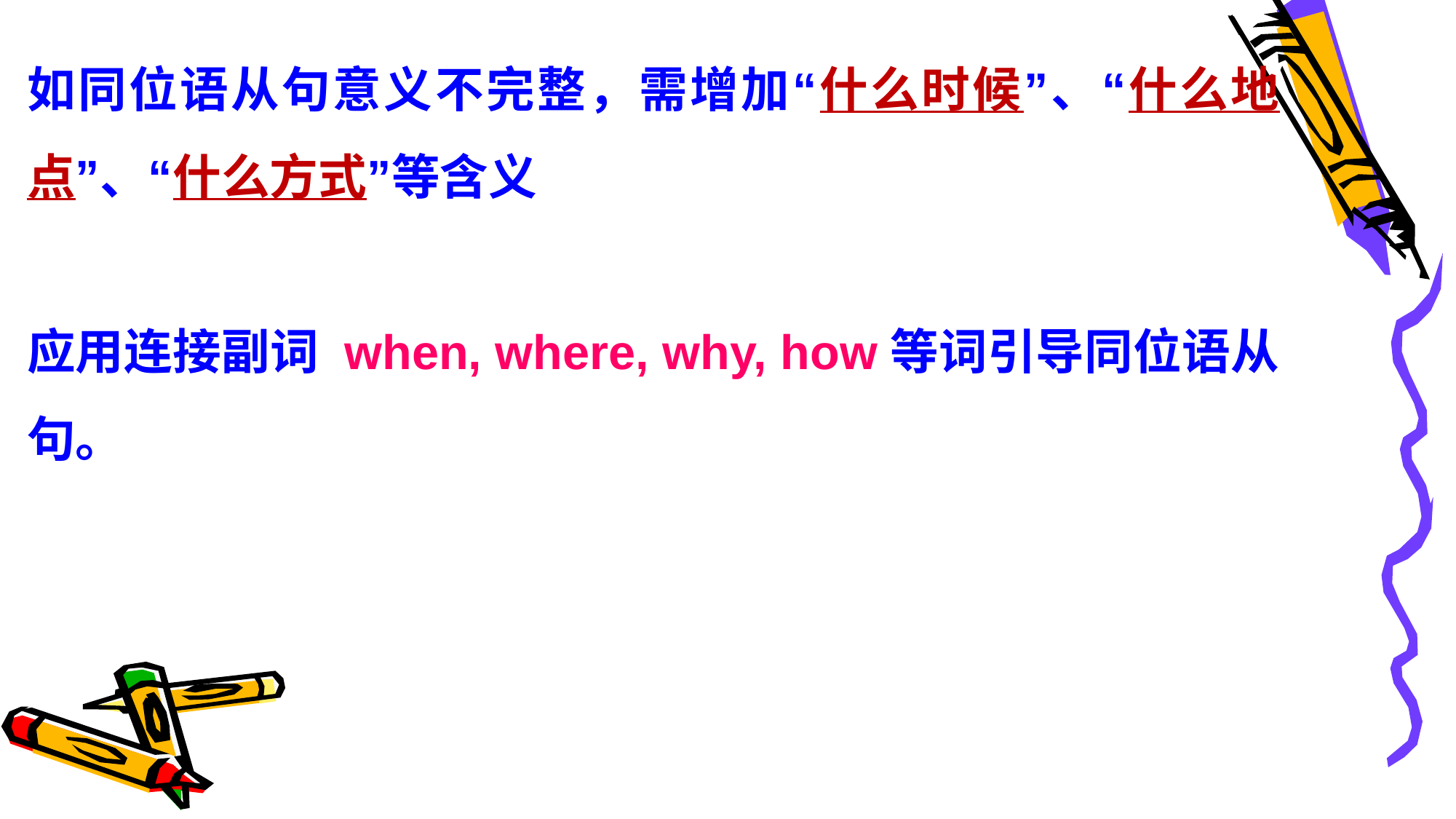

如同位语从句意义不完整，需增加“什么时候”、“什么地点”、“什么方式”等含义

应用连接副词 when, where, why, how等词引导同位语从句。